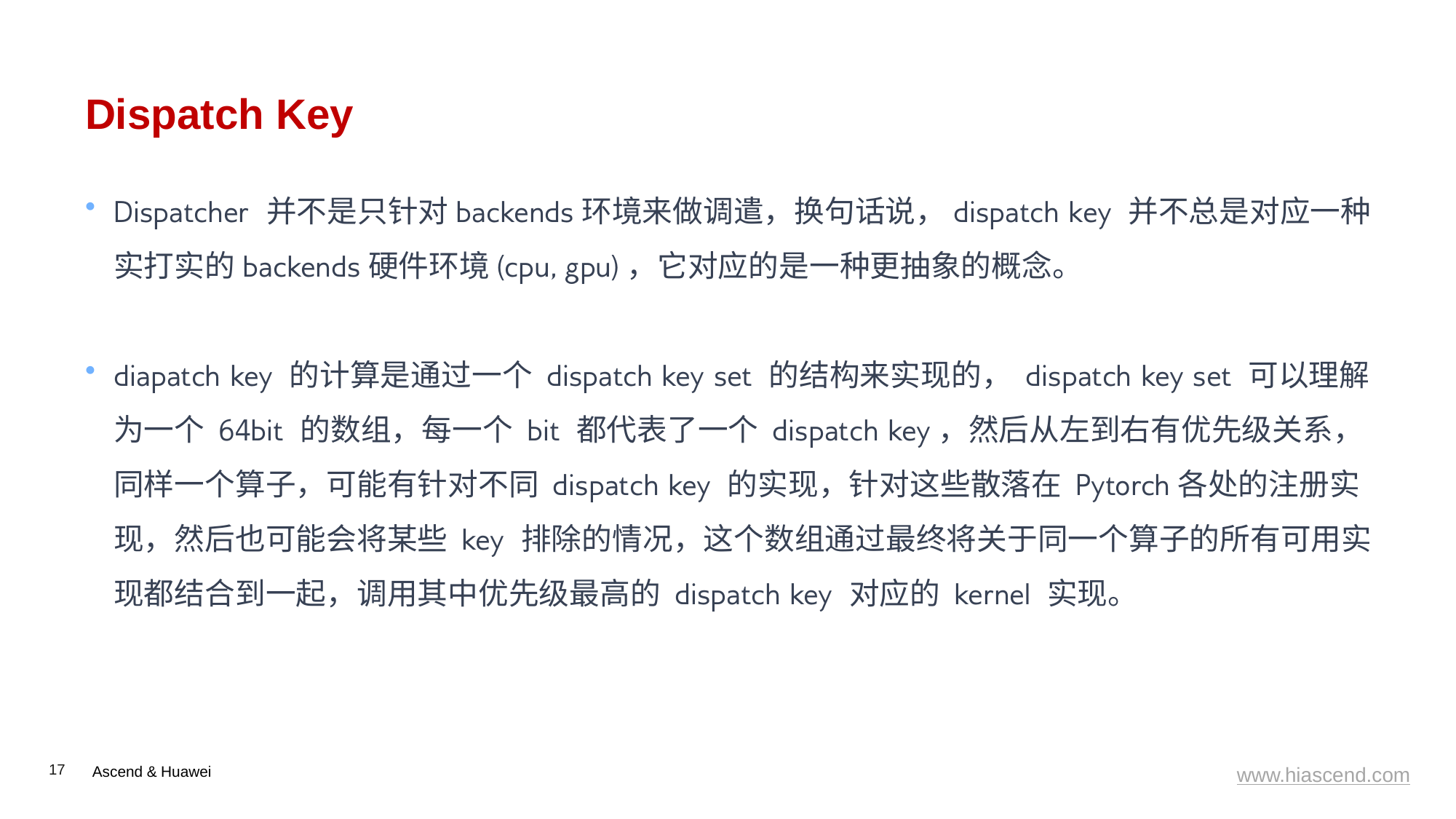

# Dispatch Key
Dispatcher 并不是只针对backends环境来做调遣，换句话说，dispatch key 并不总是对应一种实打实的backends硬件环境(cpu, gpu)，它对应的是一种更抽象的概念。

diapatch key 的计算是通过一个 dispatch key set 的结构来实现的， dispatch key set 可以理解为一个 64bit 的数组，每一个 bit 都代表了一个 dispatch key，然后从左到右有优先级关系，同样一个算子，可能有针对不同 dispatch key 的实现，针对这些散落在 Pytorch各处的注册实现，然后也可能会将某些 key 排除的情况，这个数组通过最终将关于同一个算子的所有可用实现都结合到一起，调用其中优先级最高的 dispatch key 对应的 kernel 实现。